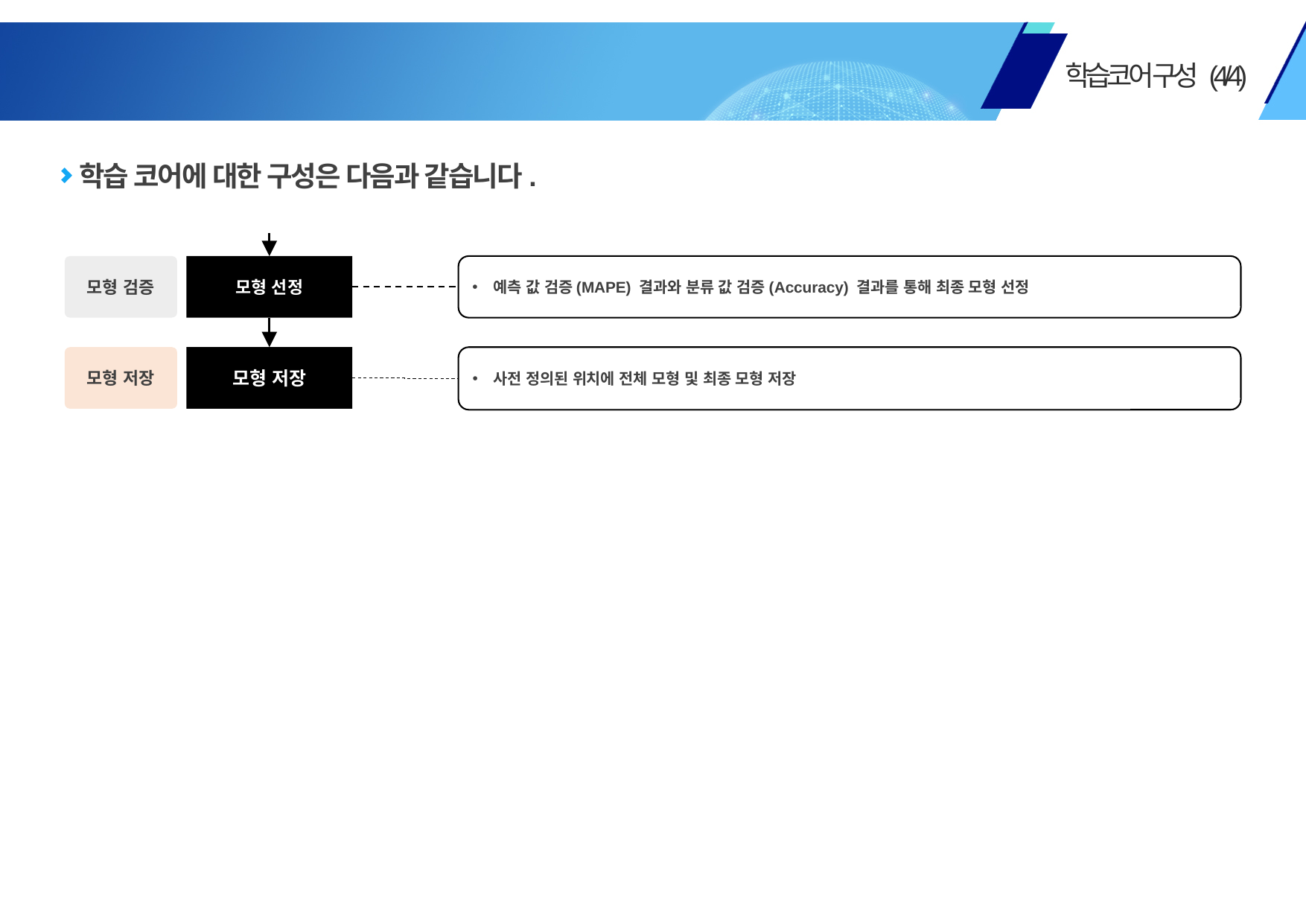

세부 과제명 :
IoT 빅데이터 및 인공지능 기반의 축산 악취 실시간 조기 예,경보 알고리즘 개발 및 실증 연구
Ⅲ
학습코어 구성 (4/4)
학습 코어에 대한 구성은 다음과 같습니다.
모형 선정
예측 값 검증(MAPE) 결과와 분류 값 검증(Accuracy) 결과를 통해 최종 모형 선정
모형 검증
모형 저장
사전 정의된 위치에 전체 모형 및 최종 모형 저장
모형 저장